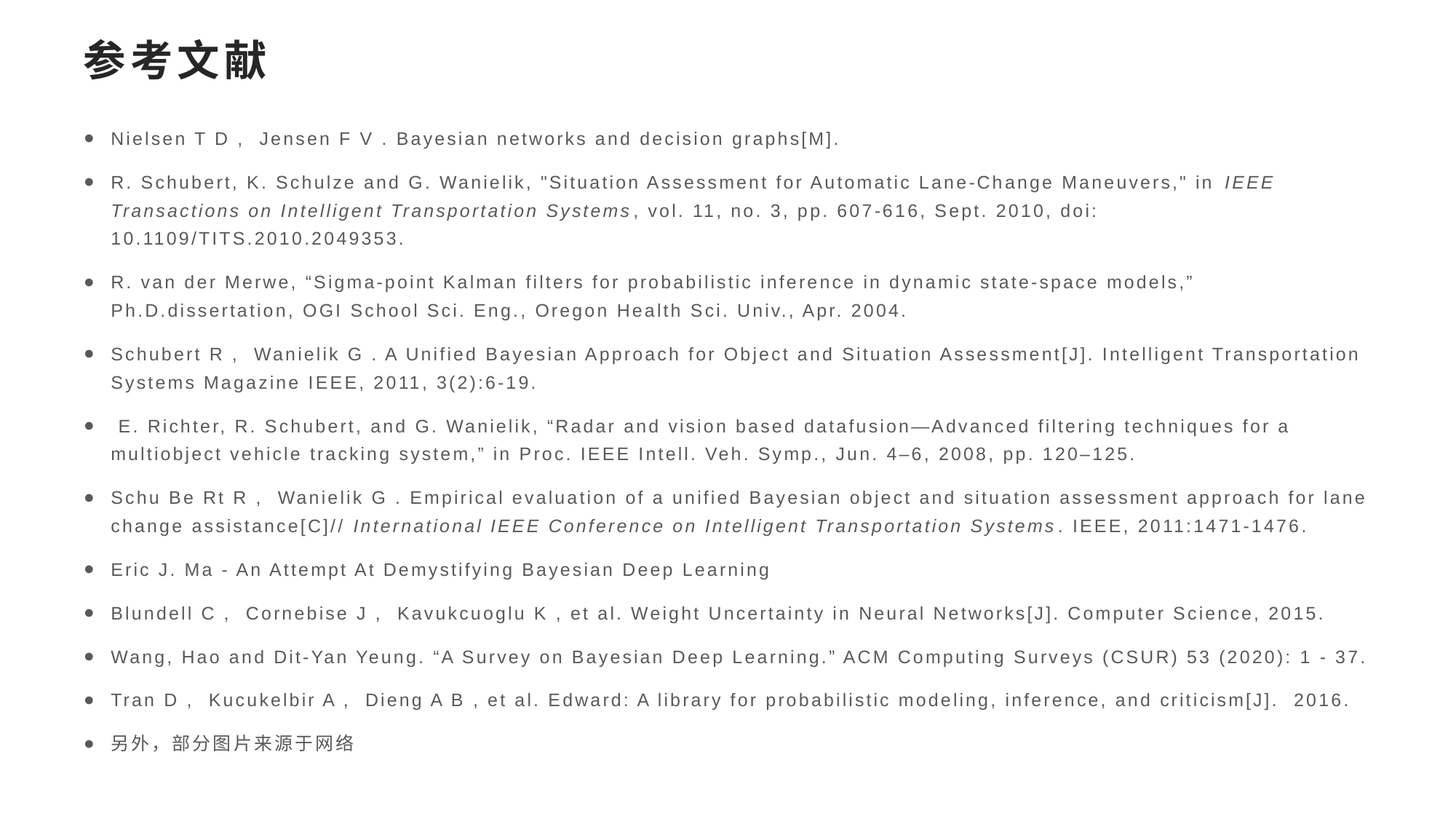

# 参考文献
Nielsen T D ,  Jensen F V . Bayesian networks and decision graphs[M].
R. Schubert, K. Schulze and G. Wanielik, "Situation Assessment for Automatic Lane-Change Maneuvers," in IEEE Transactions on Intelligent Transportation Systems, vol. 11, no. 3, pp. 607-616, Sept. 2010, doi: 10.1109/TITS.2010.2049353.
R. van der Merwe, “Sigma-point Kalman filters for probabilistic inference in dynamic state-space models,” Ph.D.dissertation, OGI School Sci. Eng., Oregon Health Sci. Univ., Apr. 2004.
Schubert R ,  Wanielik G . A Unified Bayesian Approach for Object and Situation Assessment[J]. Intelligent Transportation Systems Magazine IEEE, 2011, 3(2):6-19.
 E. Richter, R. Schubert, and G. Wanielik, “Radar and vision based datafusion—Advanced filtering techniques for a multiobject vehicle tracking system,” in Proc. IEEE Intell. Veh. Symp., Jun. 4–6, 2008, pp. 120–125.
Schu Be Rt R ,  Wanielik G . Empirical evaluation of a unified Bayesian object and situation assessment approach for lane change assistance[C]// International IEEE Conference on Intelligent Transportation Systems. IEEE, 2011:1471-1476.
Eric J. Ma - An Attempt At Demystifying Bayesian Deep Learning
Blundell C ,  Cornebise J ,  Kavukcuoglu K , et al. Weight Uncertainty in Neural Networks[J]. Computer Science, 2015.
Wang, Hao and Dit-Yan Yeung. “A Survey on Bayesian Deep Learning.” ACM Computing Surveys (CSUR) 53 (2020): 1 - 37.
Tran D ,  Kucukelbir A ,  Dieng A B , et al. Edward: A library for probabilistic modeling, inference, and criticism[J].  2016.
另外，部分图片来源于网络